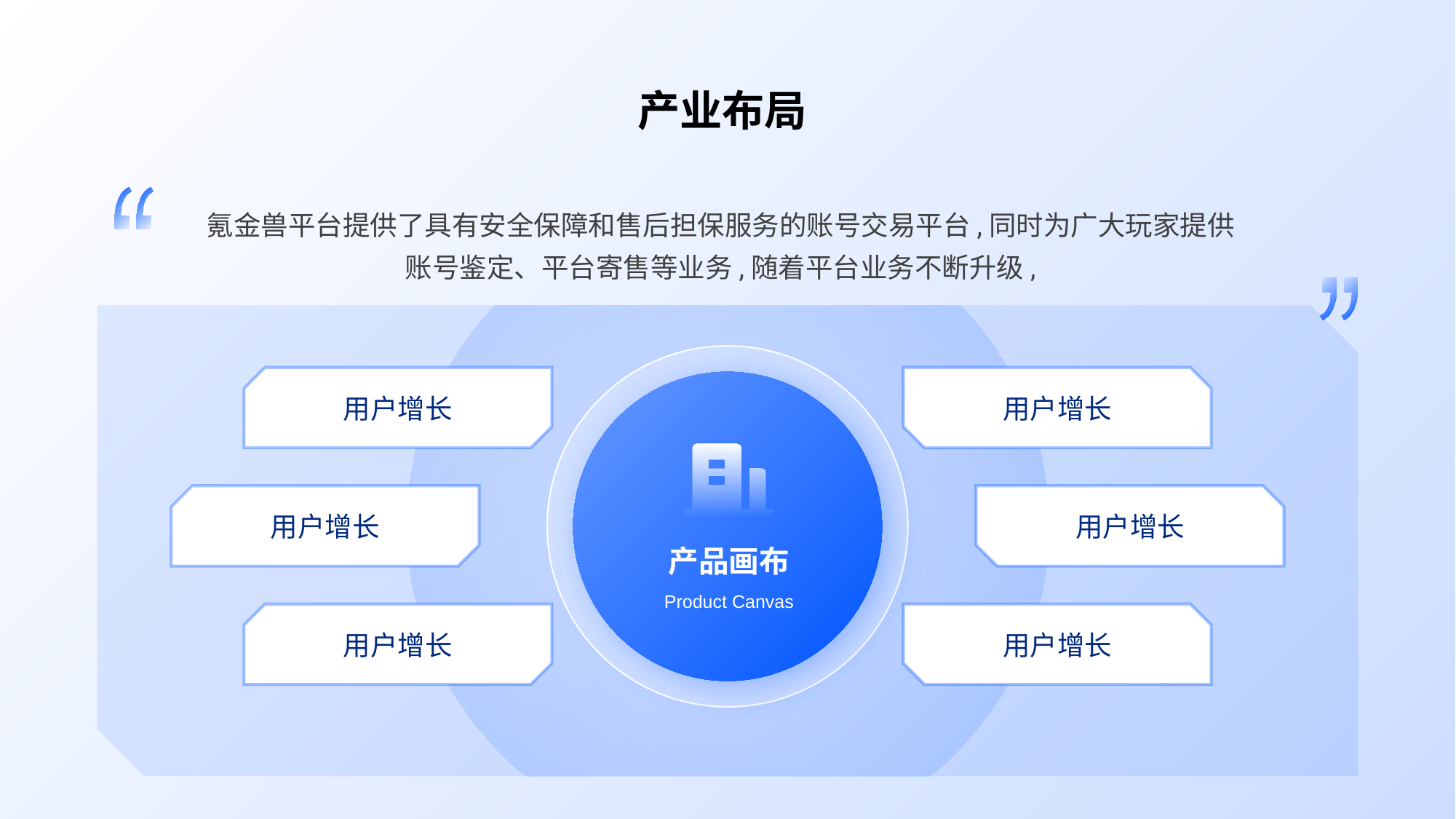

产业布局

氪金兽平台提供了具有安全保障和售后担保服务的账号交易平台,同时为广大玩家提供账号鉴定、平台寄售等业务,随着平台业务不断升级,

用户增长
用户增长

用户增长
用户增长
产品画布
Product Canvas

用户增长
用户增长